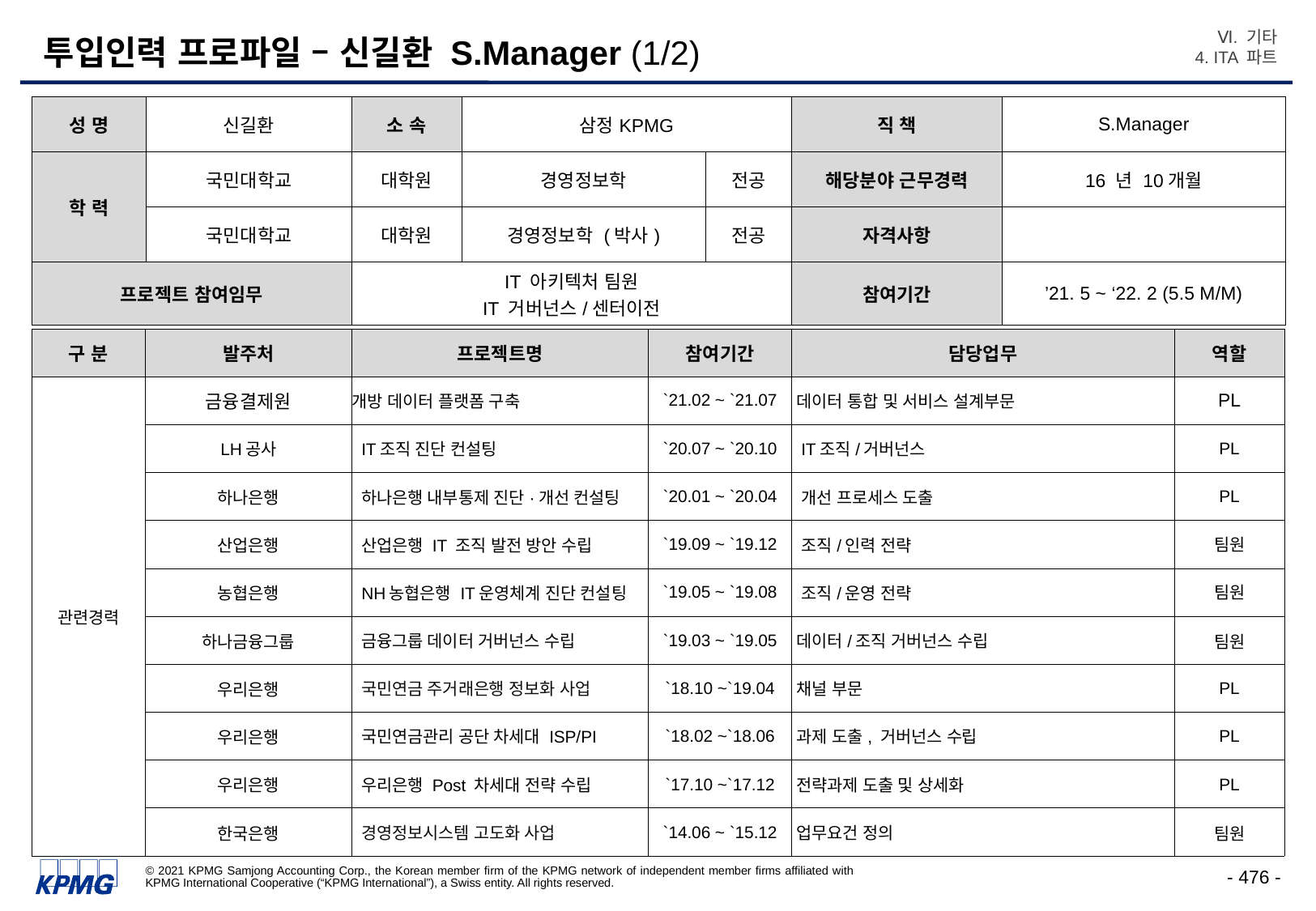

Ⅵ. 기타
4. ITA 파트
# 투입인력 프로파일 – 신길환 S.Manager (1/2)
| 성 명 | 신길환 | 소 속 | 삼정KPMG |  | 직 책 | S.Manager |
| --- | --- | --- | --- | --- | --- | --- |
| 학 력 | 국민대학교 | 대학원 | 경영정보학 | 전공 | 해당분야 근무경력 | 16 년 10개월 |
|  | 국민대학교 | 대학원 | 경영정보학 (박사) | 전공 | 자격사항 |  |
| 프로젝트 참여임무 |  | IT 아키텍처 팀원 IT 거버넌스/센터이전 |  |  | 참여기간 | ’21. 5 ~ ‘22. 2 (5.5 M/M) |
| 구 분 | 발주처 | 프로젝트명 | 참여기간 | 담당업무 | 역할 |
| --- | --- | --- | --- | --- | --- |
| 관련경력 | 금융결제원 | 개방 데이터 플랫폼 구축 | `21.02 ~ `21.07 | 데이터 통합 및 서비스 설계부문 | PL |
|  | LH공사 | IT조직 진단 컨설팅 | `20.07 ~ `20.10 | IT조직/거버넌스 | PL |
|  | 하나은행 | 하나은행 내부통제 진단·개선 컨설팅 | `20.01 ~ `20.04 | 개선 프로세스 도출 | PL |
|  | 산업은행 | 산업은행 IT 조직 발전 방안 수립 | `19.09 ~ `19.12 | 조직/인력 전략 | 팀원 |
|  | 농협은행 | NH농협은행 IT운영체계 진단 컨설팅 | `19.05 ~ `19.08 | 조직/운영 전략 | 팀원 |
|  | 하나금융그룹 | 금융그룹 데이터 거버넌스 수립 | `19.03 ~ `19.05 | 데이터/조직 거버넌스 수립 | 팀원 |
|  | 우리은행 | 국민연금 주거래은행 정보화 사업 | `18.10 ~`19.04 | 채널 부문 | PL |
|  | 우리은행 | 국민연금관리 공단 차세대 ISP/PI | `18.02 ~`18.06 | 과제 도출, 거버넌스 수립 | PL |
|  | 우리은행 | 우리은행 Post 차세대 전략 수립 | `17.10 ~`17.12 | 전략과제 도출 및 상세화 | PL |
|  | 한국은행 | 경영정보시스템 고도화 사업 | `14.06 ~ `15.12 | 업무요건 정의 | 팀원 |